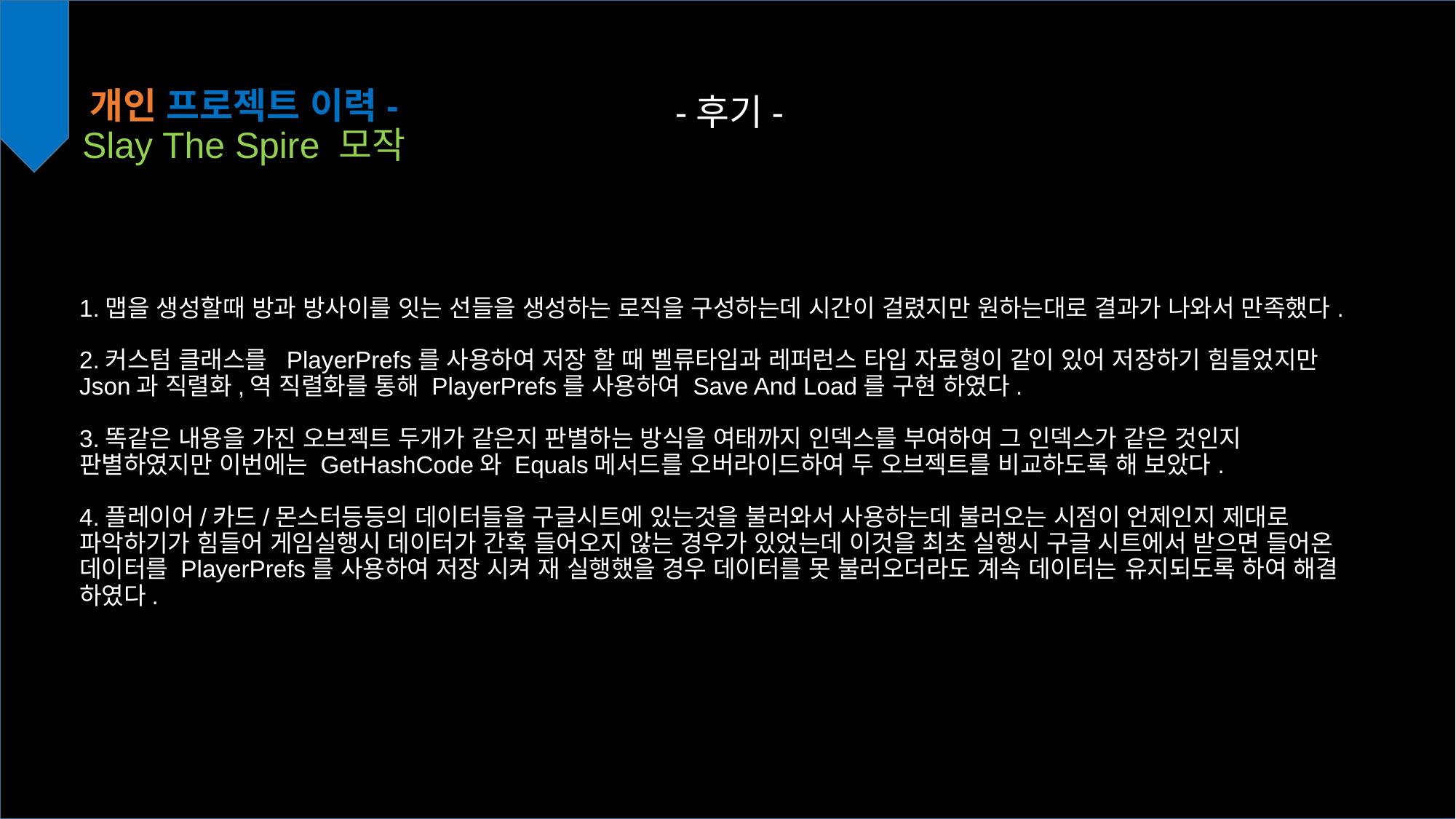

개인 프로젝트 이력-Slay The Spire 모작
-후기-

1.맵을 생성할때 방과 방사이를 잇는 선들을 생성하는 로직을 구성하는데 시간이 걸렸지만 원하는대로 결과가 나와서 만족했다.

2.커스텀 클래스를  PlayerPrefs를 사용하여 저장 할 때 벨류타입과 레퍼런스 타입 자료형이 같이 있어 저장하기 힘들었지만 Json과 직렬화,역 직렬화를 통해 PlayerPrefs를 사용하여 Save And Load를 구현 하였다.

3.똑같은 내용을 가진 오브젝트 두개가 같은지 판별하는 방식을 여태까지 인덱스를 부여하여 그 인덱스가 같은 것인지 판별하였지만 이번에는 GetHashCode와 Equals메서드를 오버라이드하여 두 오브젝트를 비교하도록 해 보았다.

4.플레이어/카드/몬스터등등의 데이터들을 구글시트에 있는것을 불러와서 사용하는데 불러오는 시점이 언제인지 제대로 파악하기가 힘들어 게임실행시 데이터가 간혹 들어오지 않는 경우가 있었는데 이것을 최초 실행시 구글 시트에서 받으면 들어온 데이터를 PlayerPrefs를 사용하여 저장 시켜 재 실행했을 경우 데이터를 못 불러오더라도 계속 데이터는 유지되도록 하여 해결 하였다.